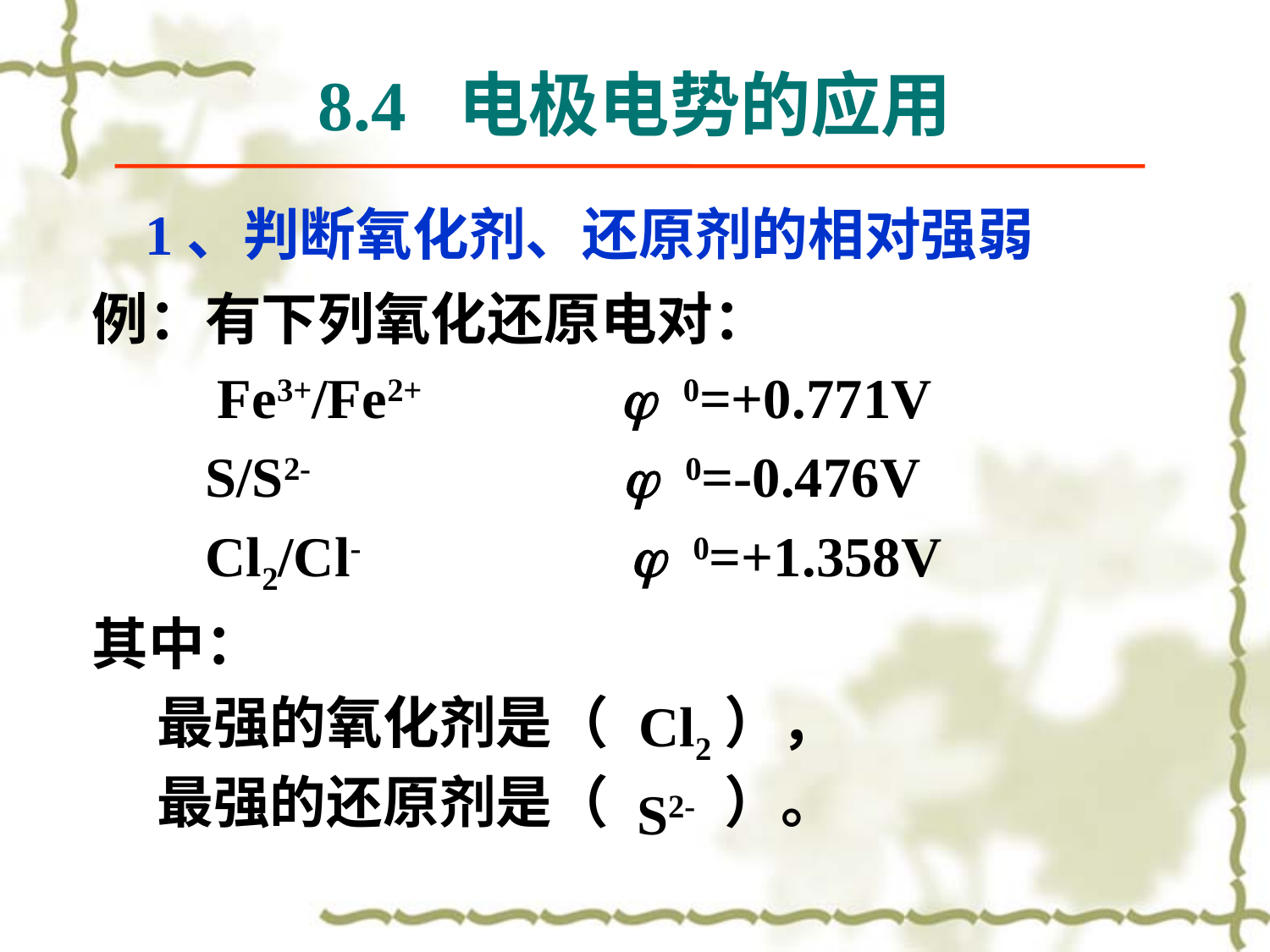

8.4  电极电势的应用

1、判断氧化剂、还原剂的相对强弱
例：有下列氧化还原电对：
        Fe3+/Fe2+              ϕ 0=+0.771V
        S/S2-                      ϕ 0=-0.476V
        Cl2/Cl-                   ϕ 0=+1.358V
其中：
    最强的氧化剂是（         ），
    最强的还原剂是（         ）。
Cl2
S2-